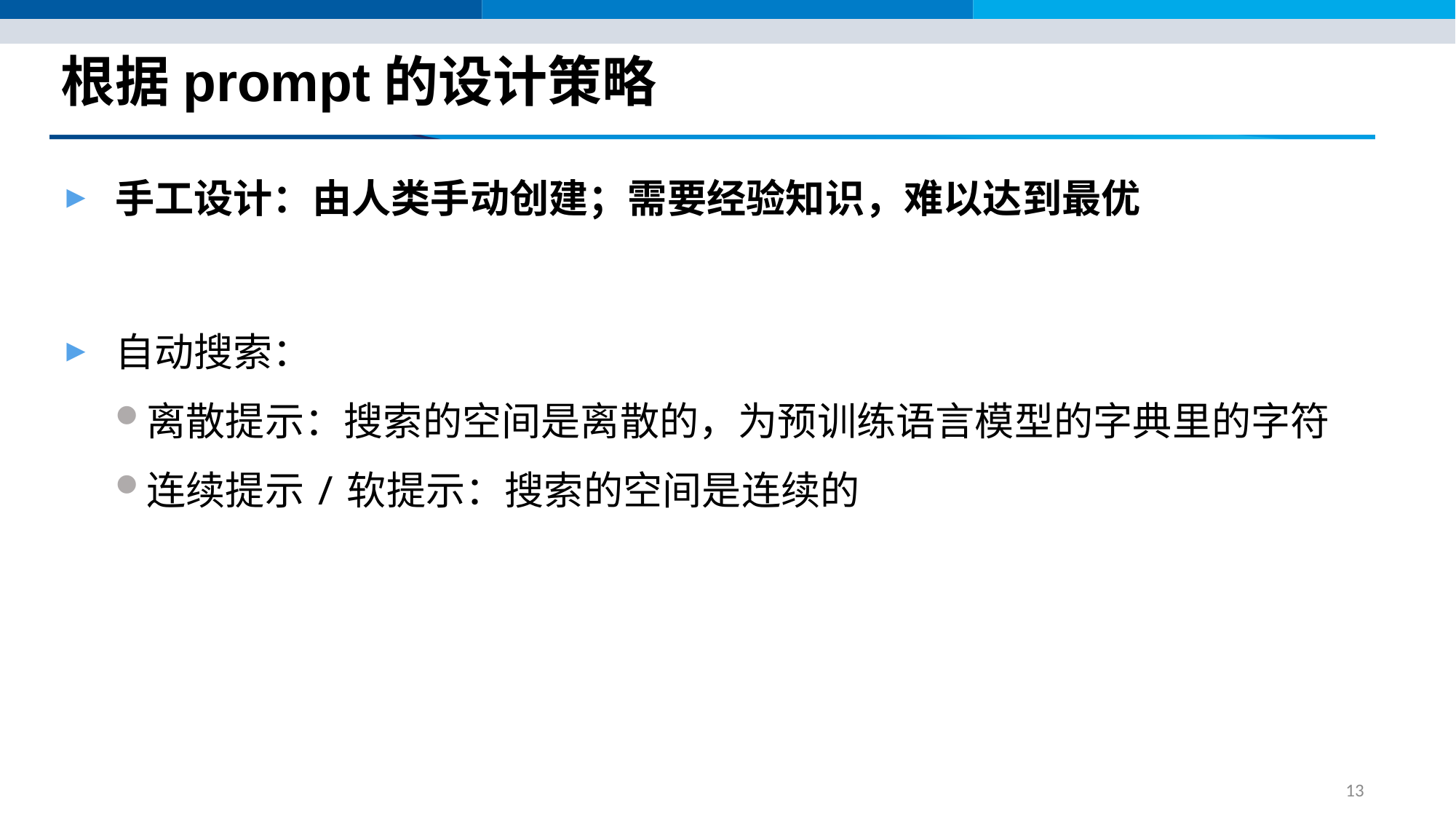

# 根据prompt的设计策略
手工设计：由人类手动创建；需要经验知识，难以达到最优

自动搜索：
离散提示：搜索的空间是离散的，为预训练语言模型的字典里的字符
连续提示/软提示：搜索的空间是连续的

13